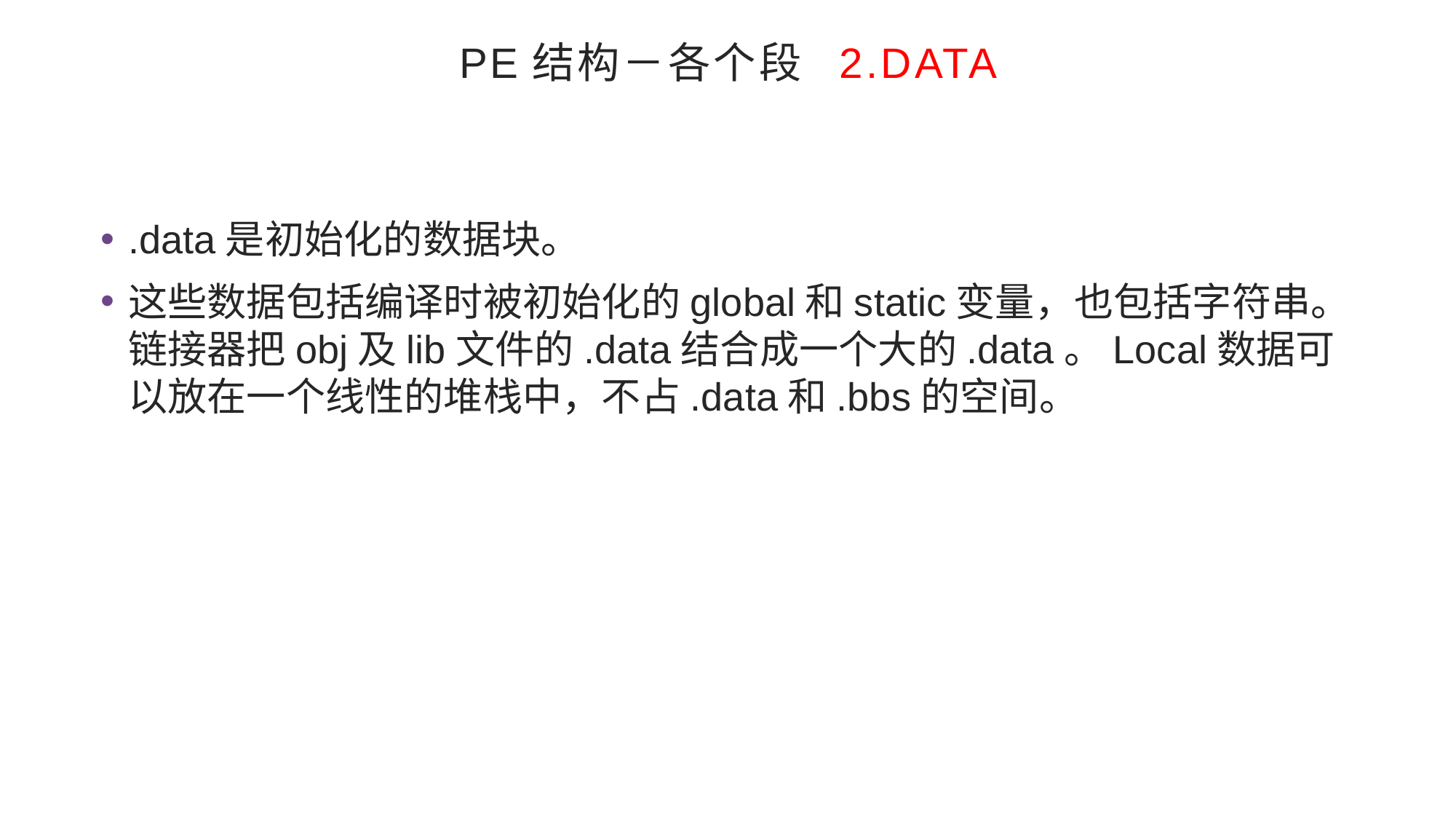

# PE结构－各个段  2.data
.data是初始化的数据块。
这些数据包括编译时被初始化的global和static变量，也包括字符串。链接器把obj及lib文件的.data结合成一个大的.data。Local数据可以放在一个线性的堆栈中，不占.data和.bbs的空间。